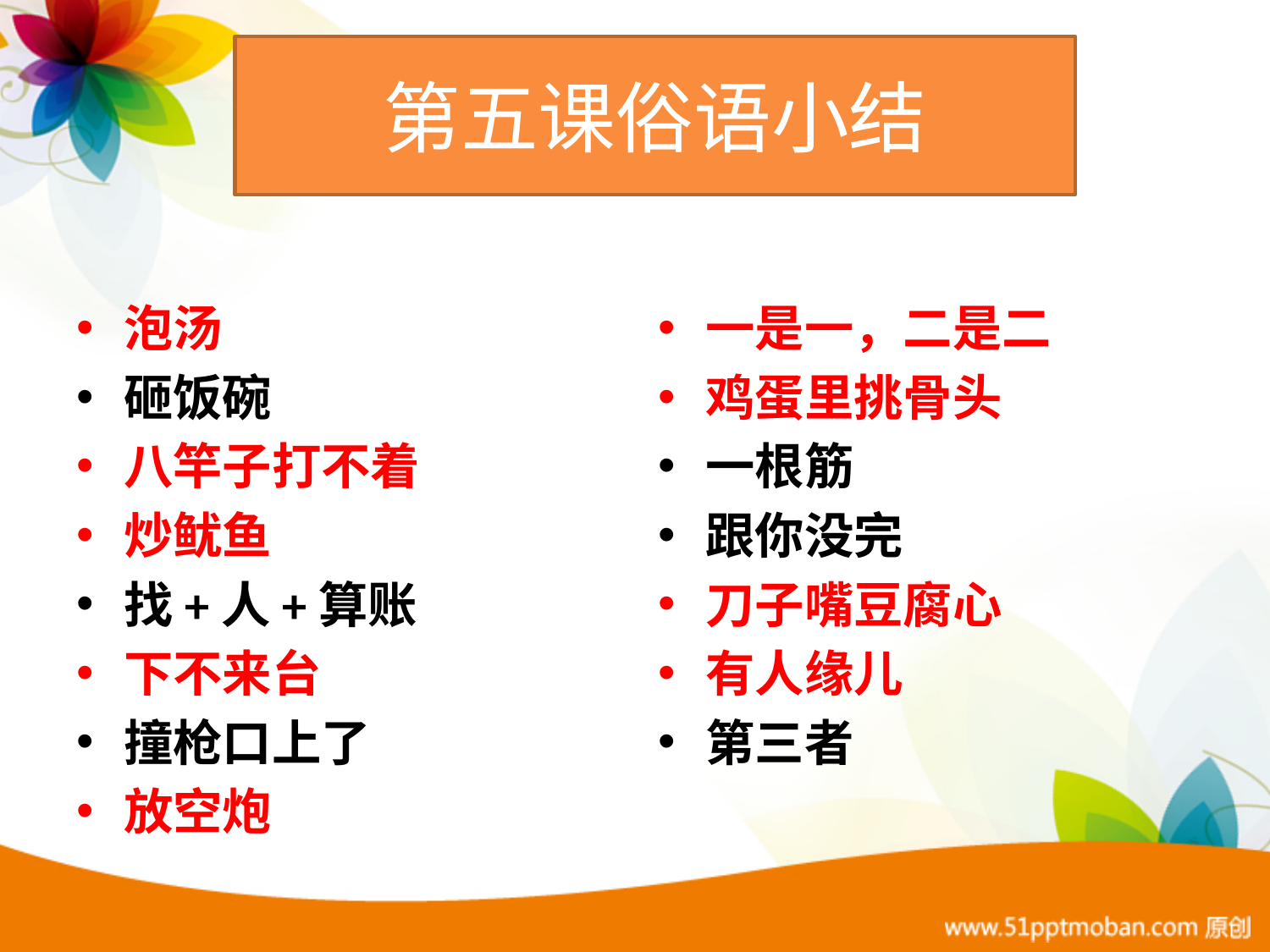

# 第五课俗语小结

泡汤
砸饭碗
八竿子打不着
炒鱿鱼
找+人+算账
下不来台
撞枪口上了
放空炮

一是一，二是二
鸡蛋里挑骨头
一根筋
跟你没完
刀子嘴豆腐心
有人缘儿
第三者